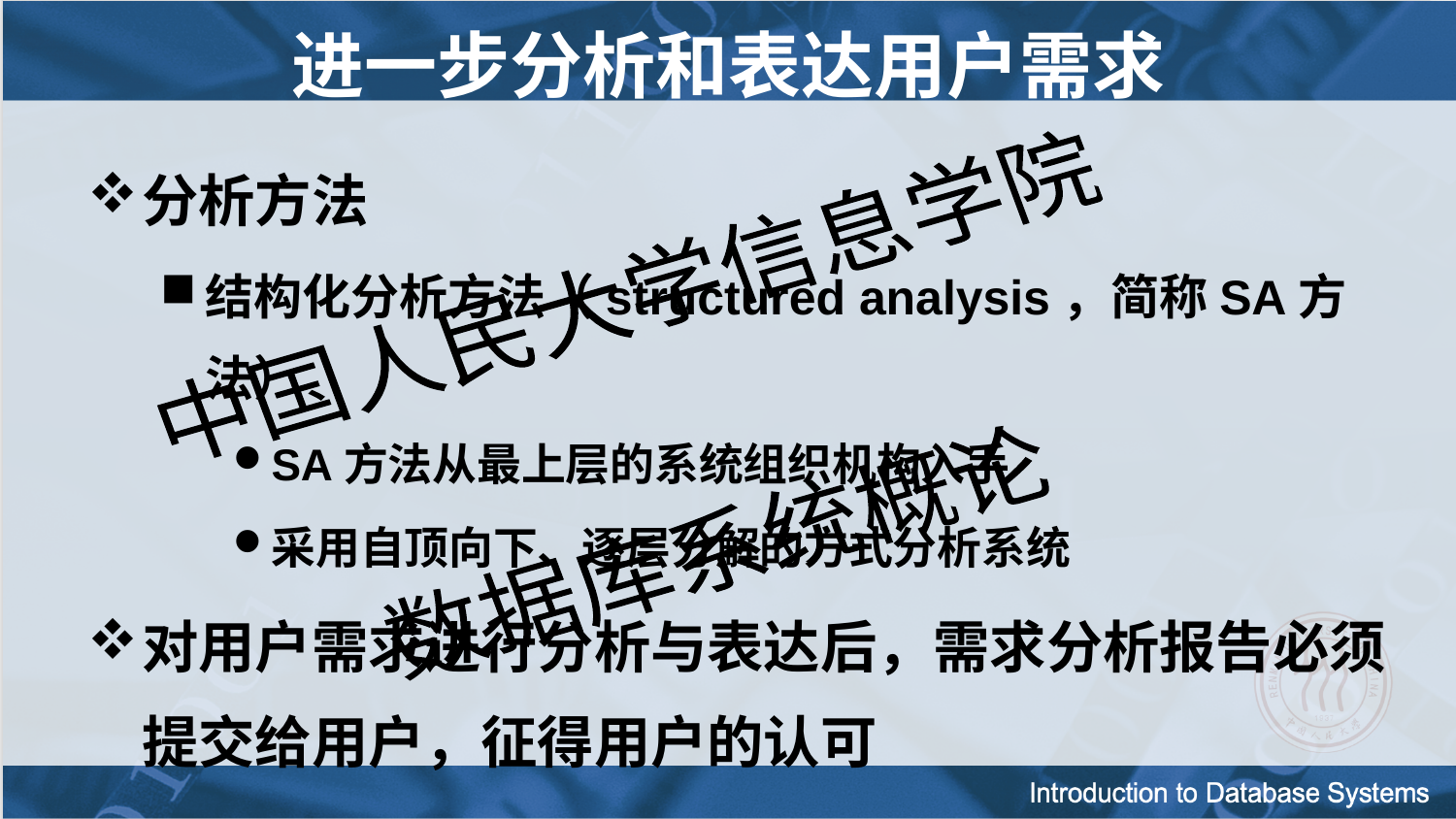

进一步分析和表达用户需求
分析方法
结构化分析方法（structured analysis，简称SA方法）
SA方法从最上层的系统组织机构入手
采用自顶向下、逐层分解的方式分析系统
对用户需求进行分析与表达后，需求分析报告必须提交给用户，征得用户的认可